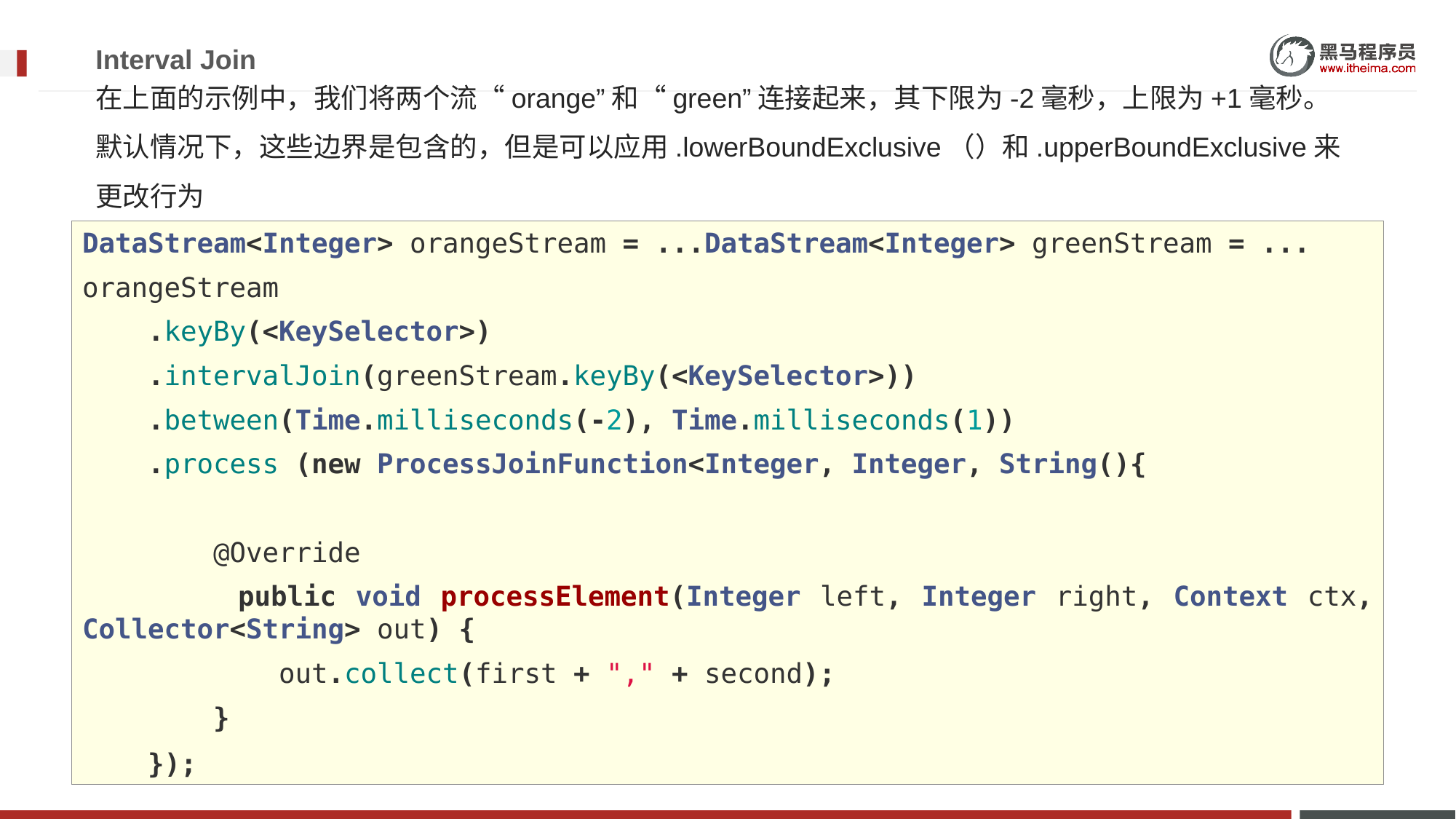

# Interval Join
在上面的示例中，我们将两个流“orange”和“green”连接起来，其下限为-2毫秒，上限为+1毫秒。默认情况下，这些边界是包含的，但是可以应用.lowerBoundExclusive（）和.upperBoundExclusive来更改行为
orangeElem.ts + lowerBound <= greenElem.ts <= orangeElem.ts + upperBound。

DataStream<Integer> orangeStream = ...DataStream<Integer> greenStream = ...
orangeStream
    .keyBy(<KeySelector>)
    .intervalJoin(greenStream.keyBy(<KeySelector>))
    .between(Time.milliseconds(-2), Time.milliseconds(1))
    .process (new ProcessJoinFunction<Integer, Integer, String(){

        @Override
        public void processElement(Integer left, Integer right, Context ctx, Collector<String> out) {
            out.collect(first + "," + second);
        }
    });